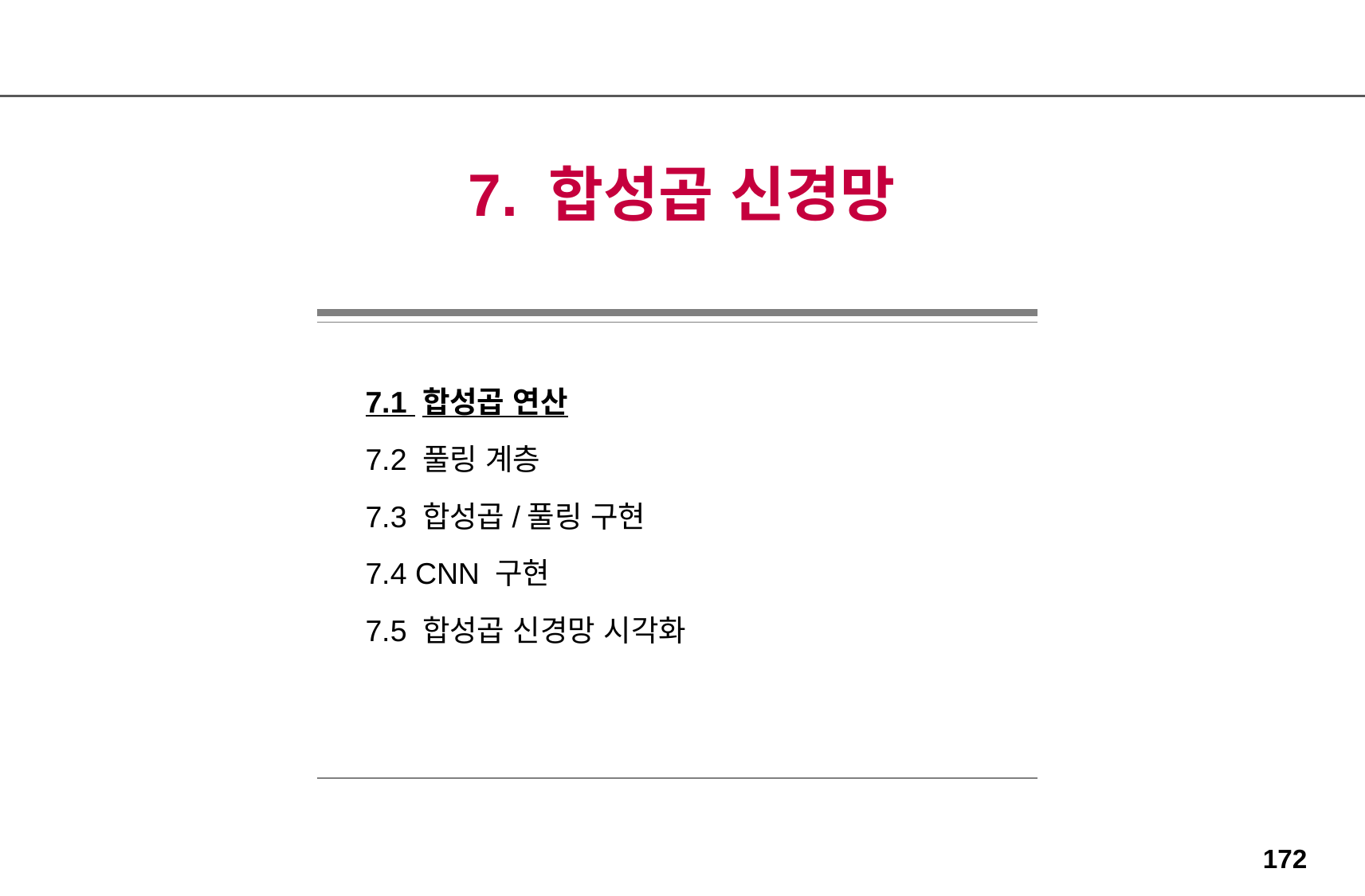

7. 합성곱 신경망
7.1 합성곱 연산
7.2 풀링 계층
7.3 합성곱/풀링 구현
7.4 CNN 구현
7.5 합성곱 신경망 시각화